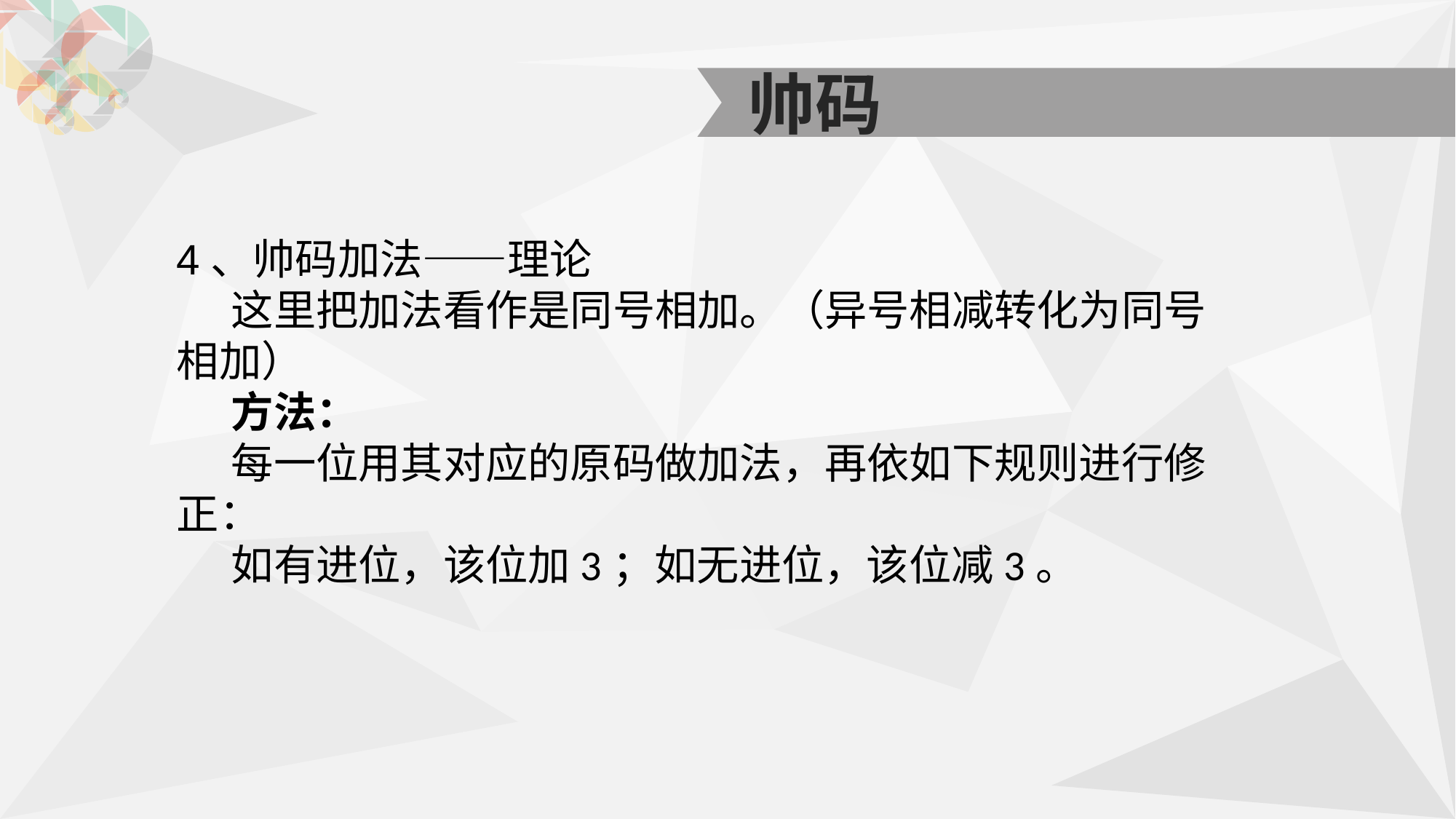

帅码

4、帅码加法——理论
这里把加法看作是同号相加。（异号相减转化为同号相加）
方法：
每一位用其对应的原码做加法，再依如下规则进行修正：
如有进位，该位加3；如无进位，该位减3。